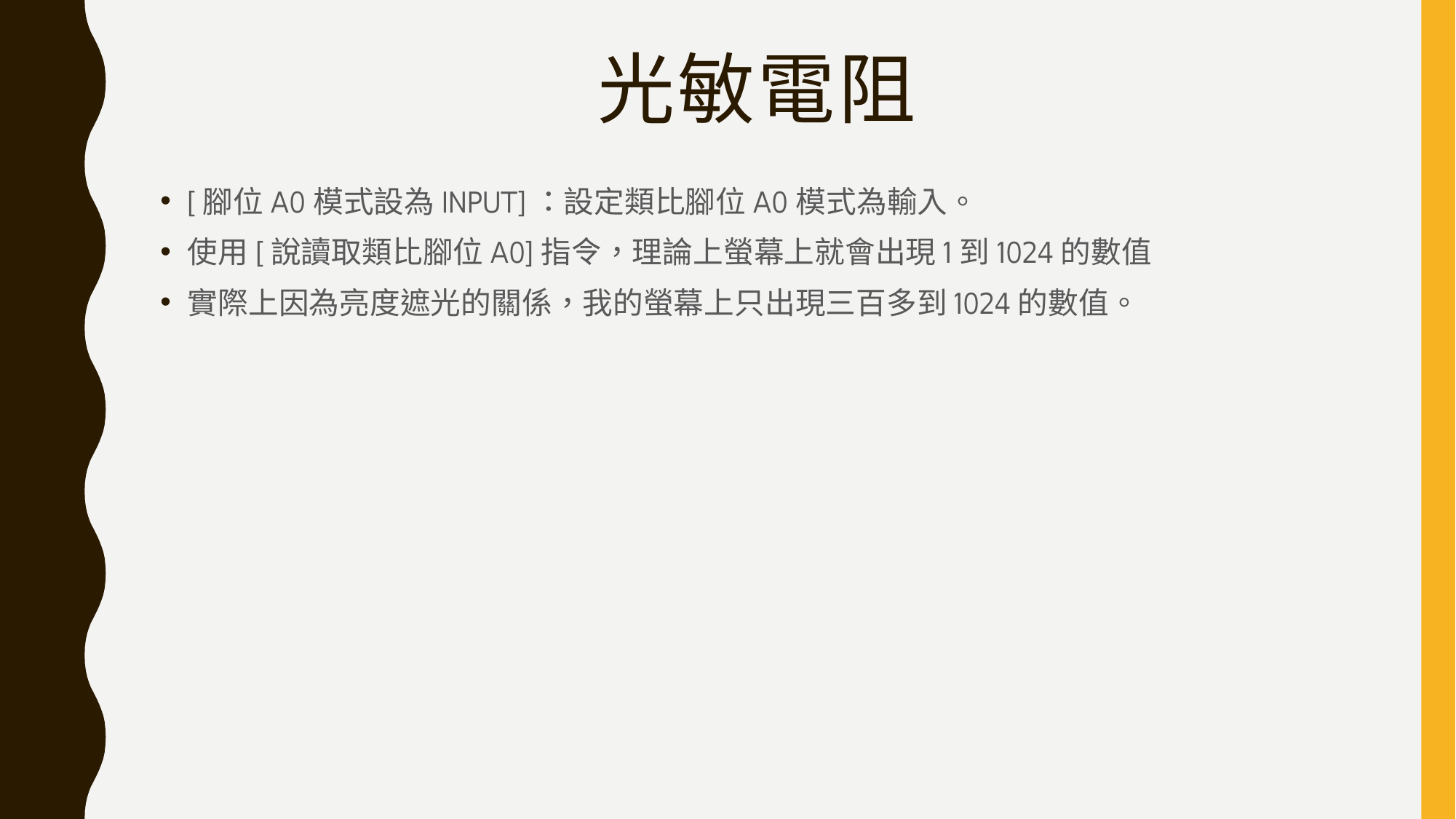

# 光敏電阻
[腳位A0模式設為INPUT]：設定類比腳位A0模式為輸入。
使用[說讀取類比腳位A0]指令，理論上螢幕上就會出現1到1024的數值
實際上因為亮度遮光的關係，我的螢幕上只出現三百多到1024的數值。